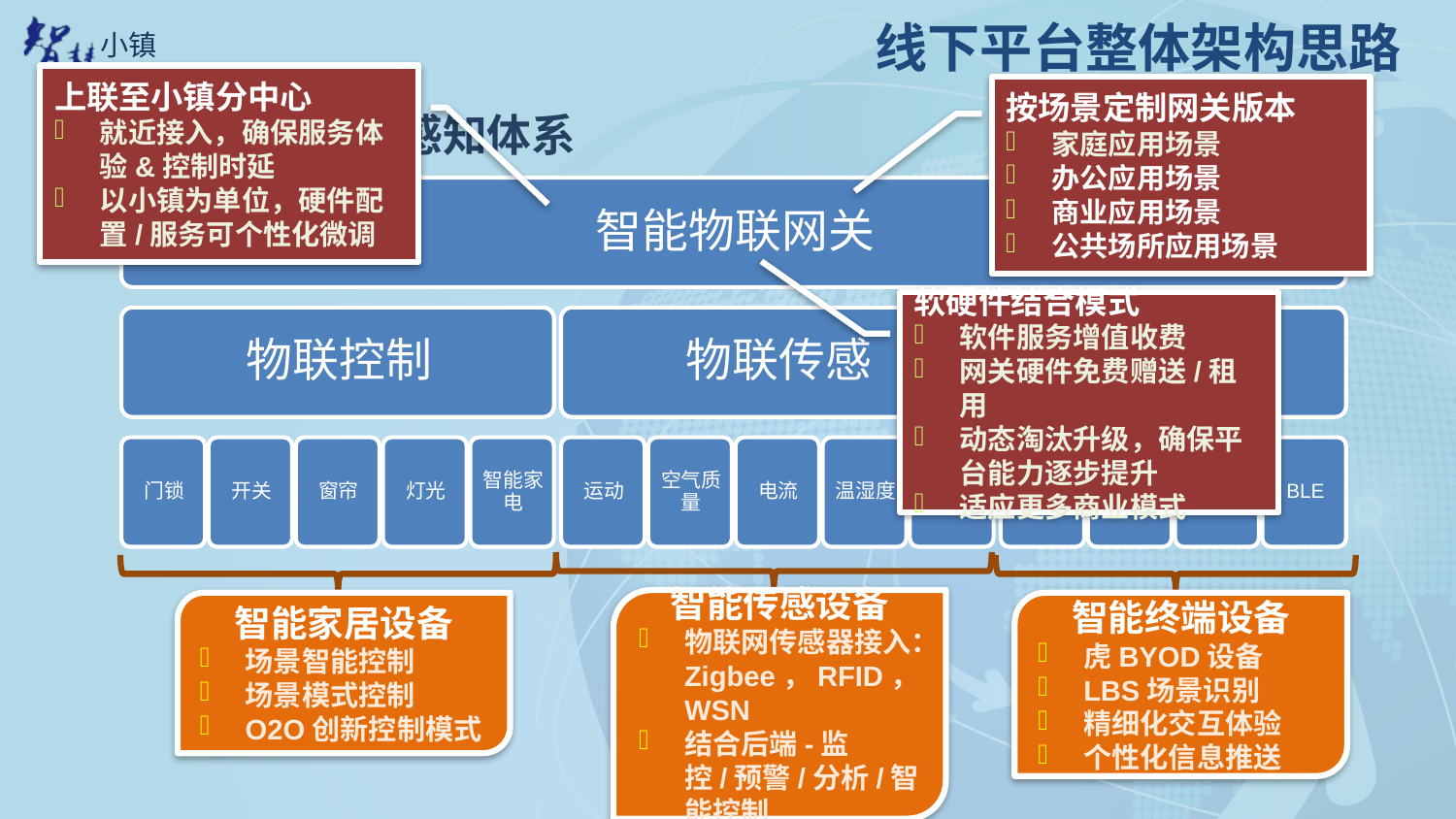

# 线下平台整体架构思路
上联至小镇分中心
就近接入，确保服务体验&控制时延
以小镇为单位，硬件配置/服务可个性化微调
按场景定制网关版本
家庭应用场景
办公应用场景
商业应用场景
公共场所应用场景
现场用户体验感知体系
智能物联网关
物联控制
门锁
开关
窗帘
灯光
智能家电
物联传感
运动
空气质量
电流
温湿度
可穿戴设备
Wi-Fi接入
用户认证
BYOD识别
LBS服务
BLE
软硬件结合模式
软件服务增值收费
网关硬件免费赠送/租用
动态淘汰升级，确保平台能力逐步提升
适应更多商业模式

智能传感设备
物联网传感器接入：Zigbee，RFID，WSN
结合后端-监控/预警/分析/智能控制
智能家居设备
场景智能控制
场景模式控制
O2O创新控制模式
智能终端设备
虎BYOD设备
LBS场景识别
精细化交互体验
个性化信息推送